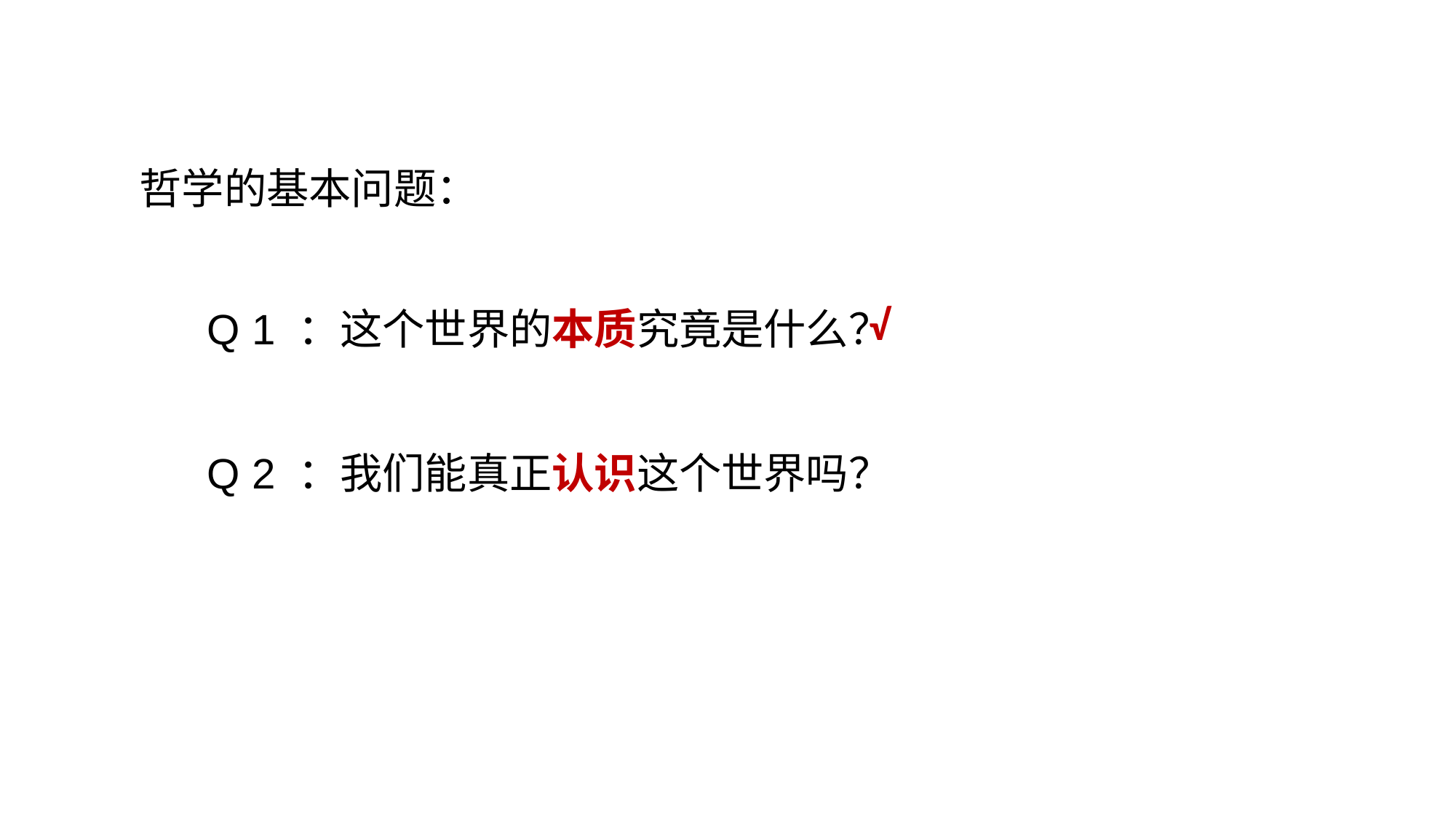

116
哲学的基本问题：
√
Q 1 ：这个世界的本质究竟是什么？
Q 2 ：我们能真正认识这个世界吗？